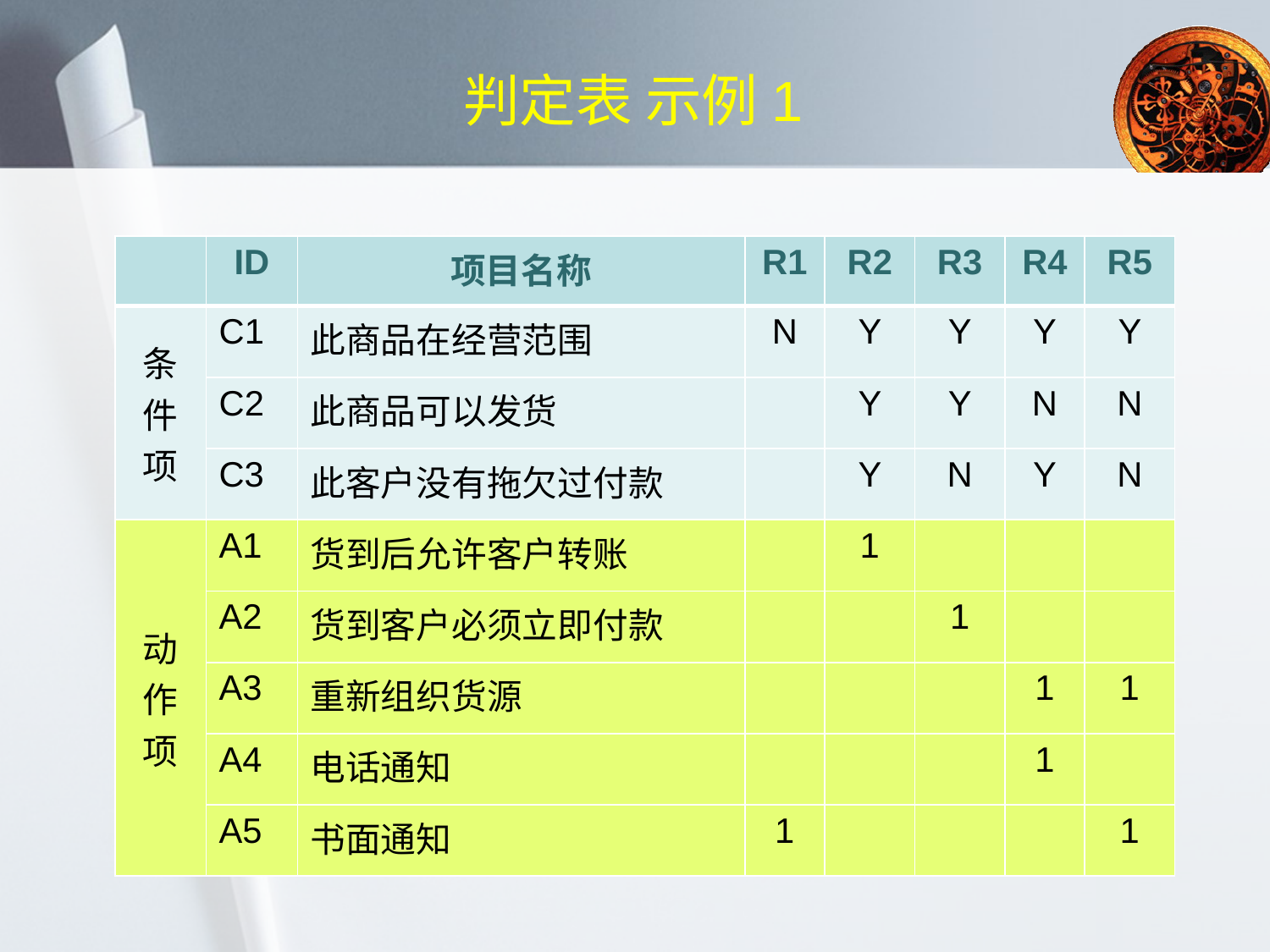

# 判定表 示例1
|  | ID | 项目名称 | R1 | R2 | R3 | R4 | R5 |
| --- | --- | --- | --- | --- | --- | --- | --- |
| 条件项 | C1 | 此商品在经营范围 | N | Y | Y | Y | Y |
|  | C2 | 此商品可以发货 |  | Y | Y | N | N |
|  | C3 | 此客户没有拖欠过付款 |  | Y | N | Y | N |
| 动作项 | A1 | 货到后允许客户转账 |  | 1 |  |  |  |
|  | A2 | 货到客户必须立即付款 |  |  | 1 |  |  |
|  | A3 | 重新组织货源 |  |  |  | 1 | 1 |
|  | A4 | 电话通知 |  |  |  | 1 |  |
|  | A5 | 书面通知 | 1 |  |  |  | 1 |